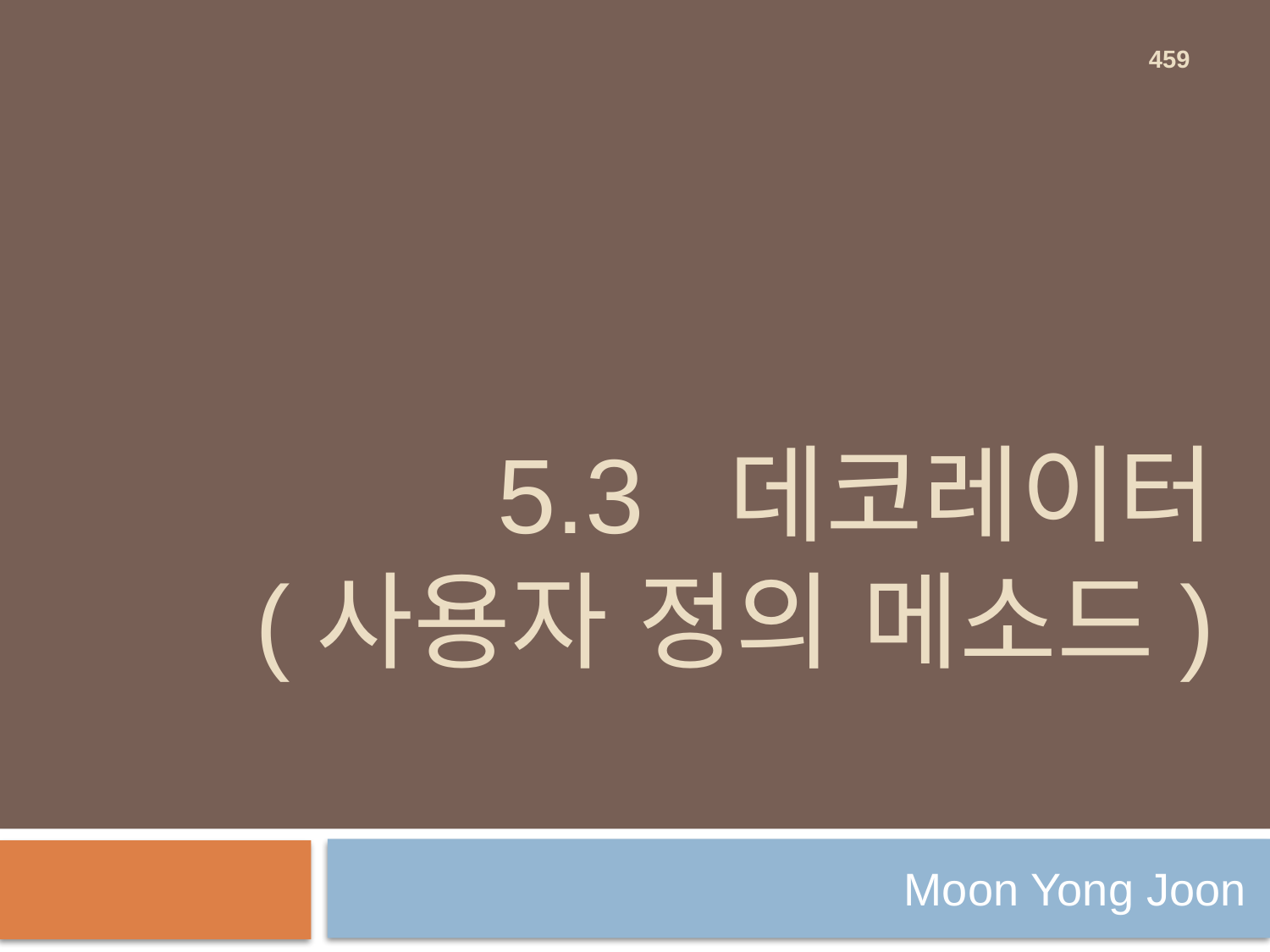

459
# 5.3  데코레이터 (사용자 정의 메소드)
Moon Yong Joon